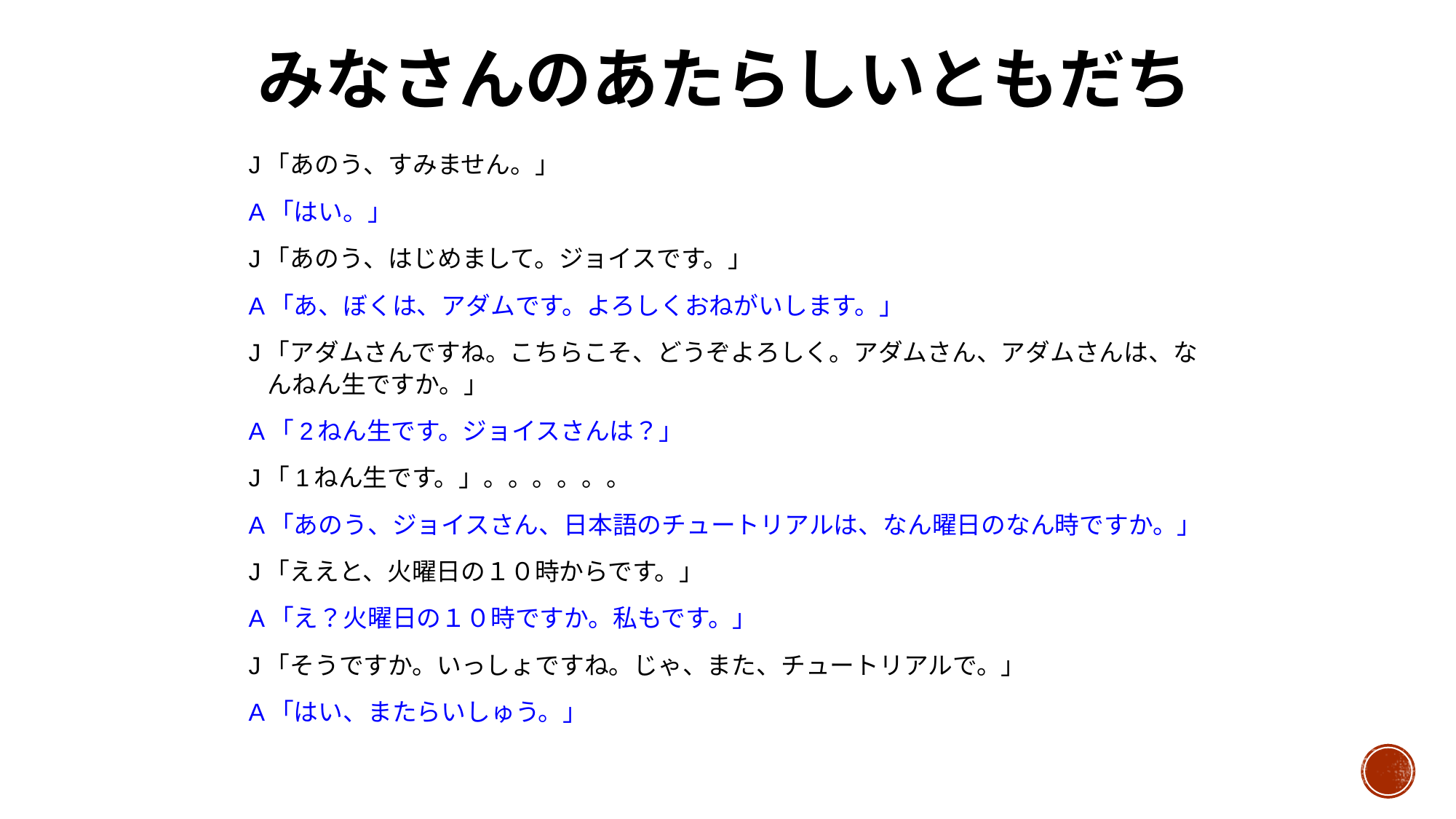

# みなさんのあたらしいともだち
J「あのう、すみません。」
A「はい。」
J「あのう、はじめまして。ジョイスです。」
A「あ、ぼくは、アダムです。よろしくおねがいします。」
J「アダムさんですね。こちらこそ、どうぞよろしく。アダムさん、アダムさんは、なんねん生ですか。」
A「2ねん生です。ジョイスさんは？」
J「1ねん生です。」。。。。。。
A「あのう、ジョイスさん、日本語のチュートリアルは、なん曜日のなん時ですか。」
J「ええと、火曜日の１０時からです。」
A「え？火曜日の１０時ですか。私もです。」
J「そうですか。いっしょですね。じゃ、また、チュートリアルで。」
A「はい、またらいしゅう。」